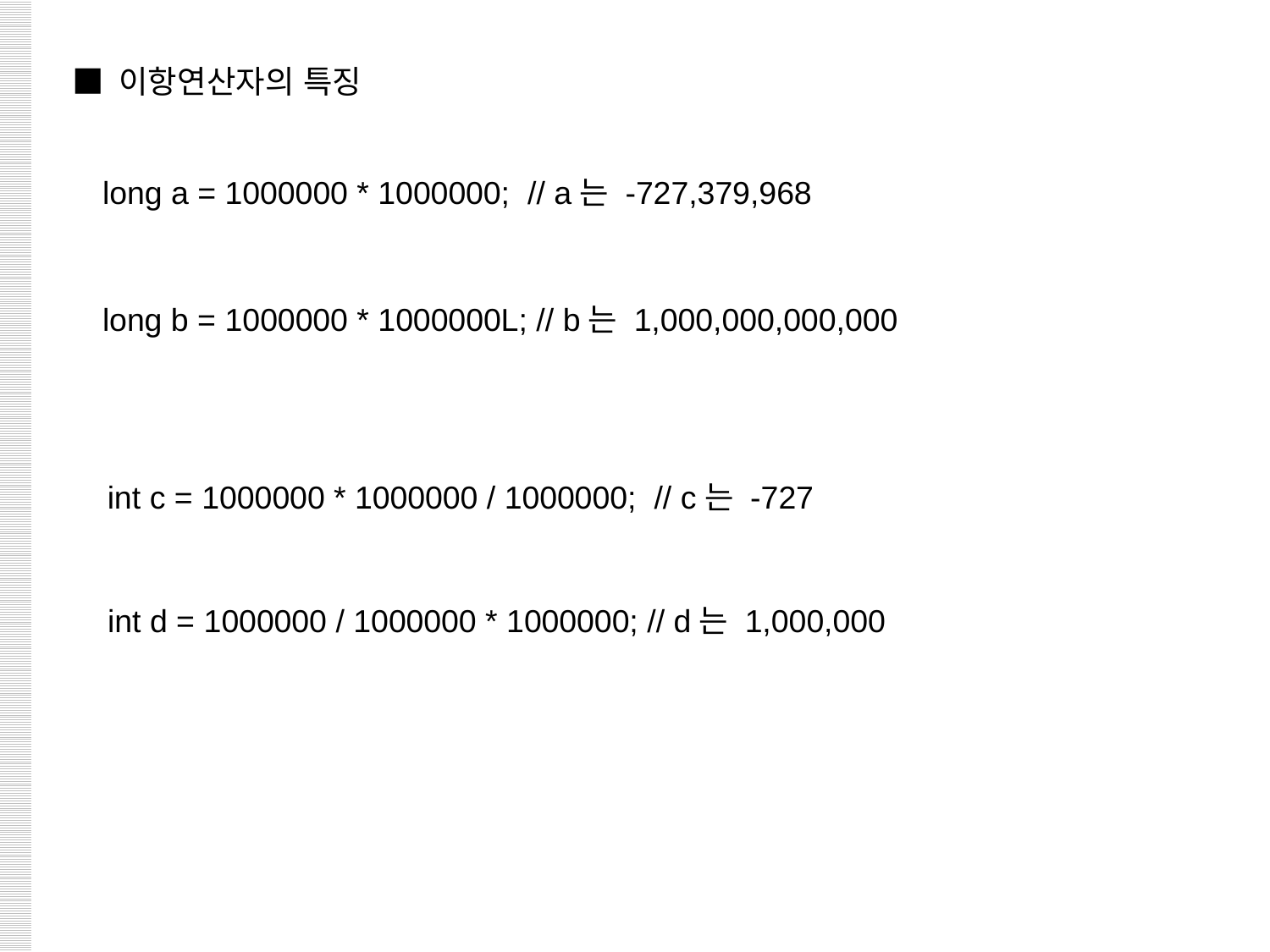

■ 이항연산자의 특징
long a = 1000000 * 1000000;  // a는 -727,379,968
long b = 1000000 * 1000000L; // b는 1,000,000,000,000
int c = 1000000 * 1000000 / 1000000;  // c는 -727
int d = 1000000 / 1000000 * 1000000; // d는 1,000,000